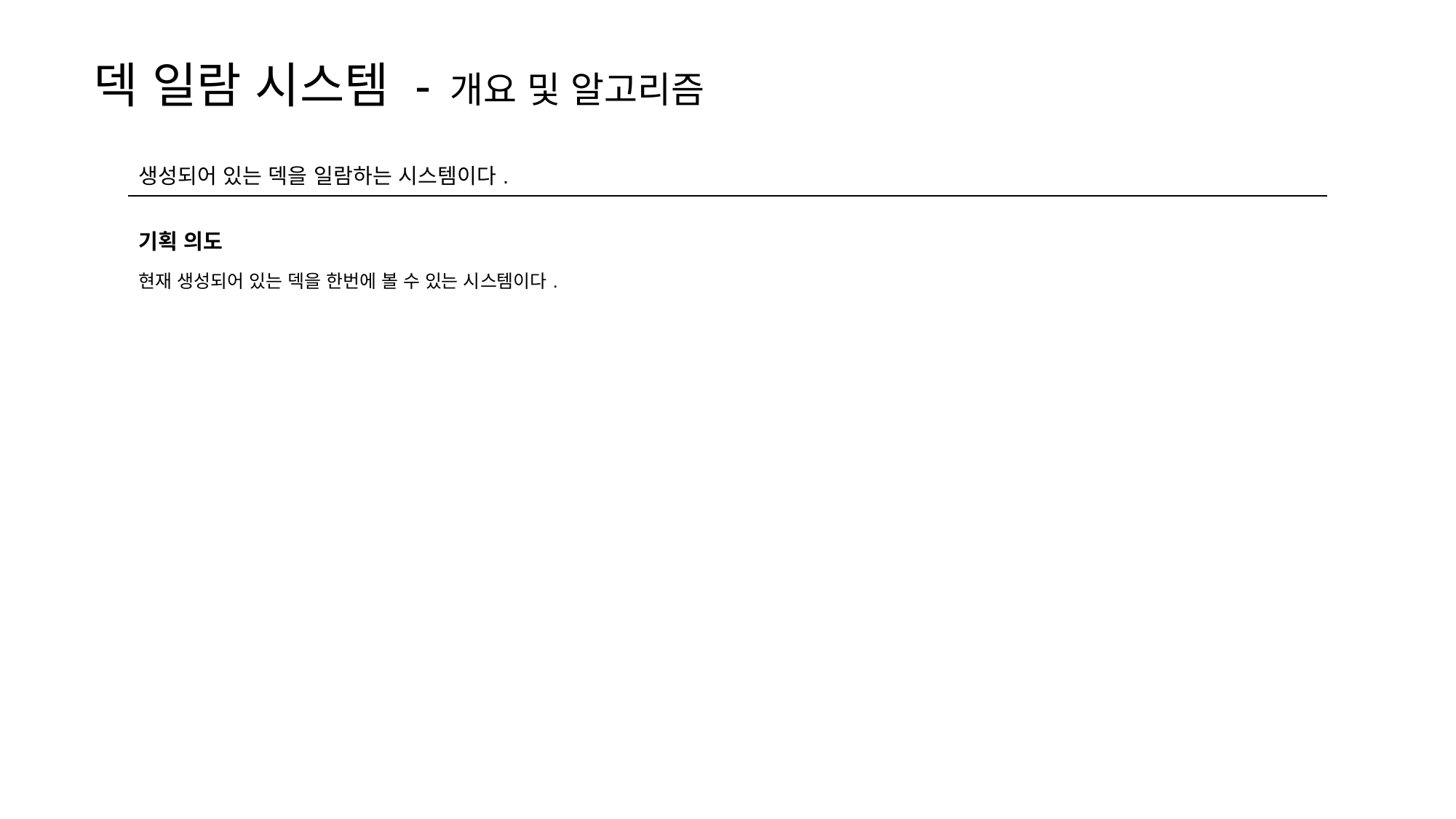

덱 일람 시스템 - 개요 및 알고리즘
| 생성되어 있는 덱을 일람하는 시스템이다. |
| --- |
| 기획 의도 |
| 현재 생성되어 있는 덱을 한번에 볼 수 있는 시스템이다. |
|  |